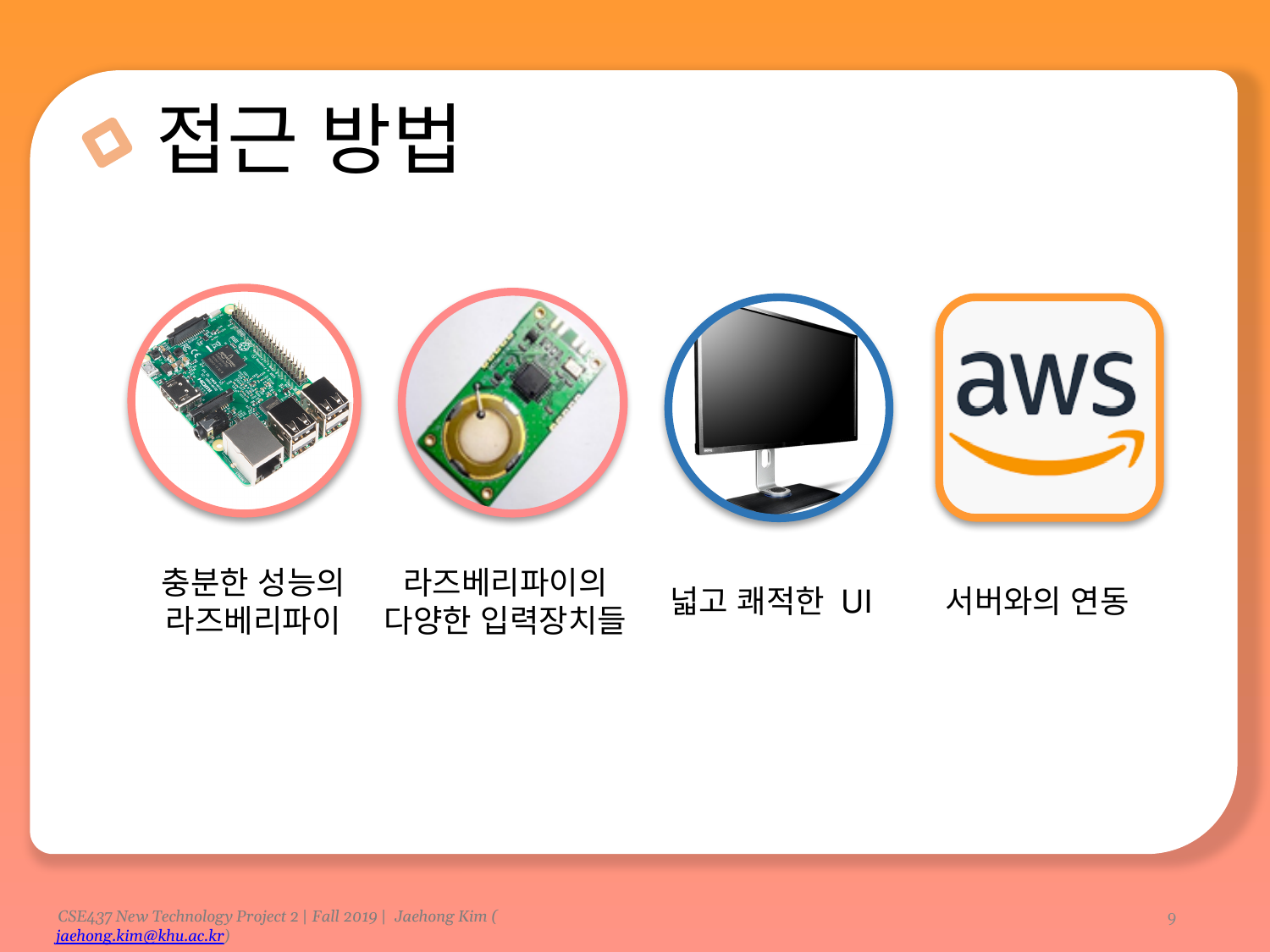

접근 방법

충분한 성능의
라즈베리파이
라즈베리파이의 다양한 입력장치들
넓고 쾌적한 UI
서버와의 연동
9